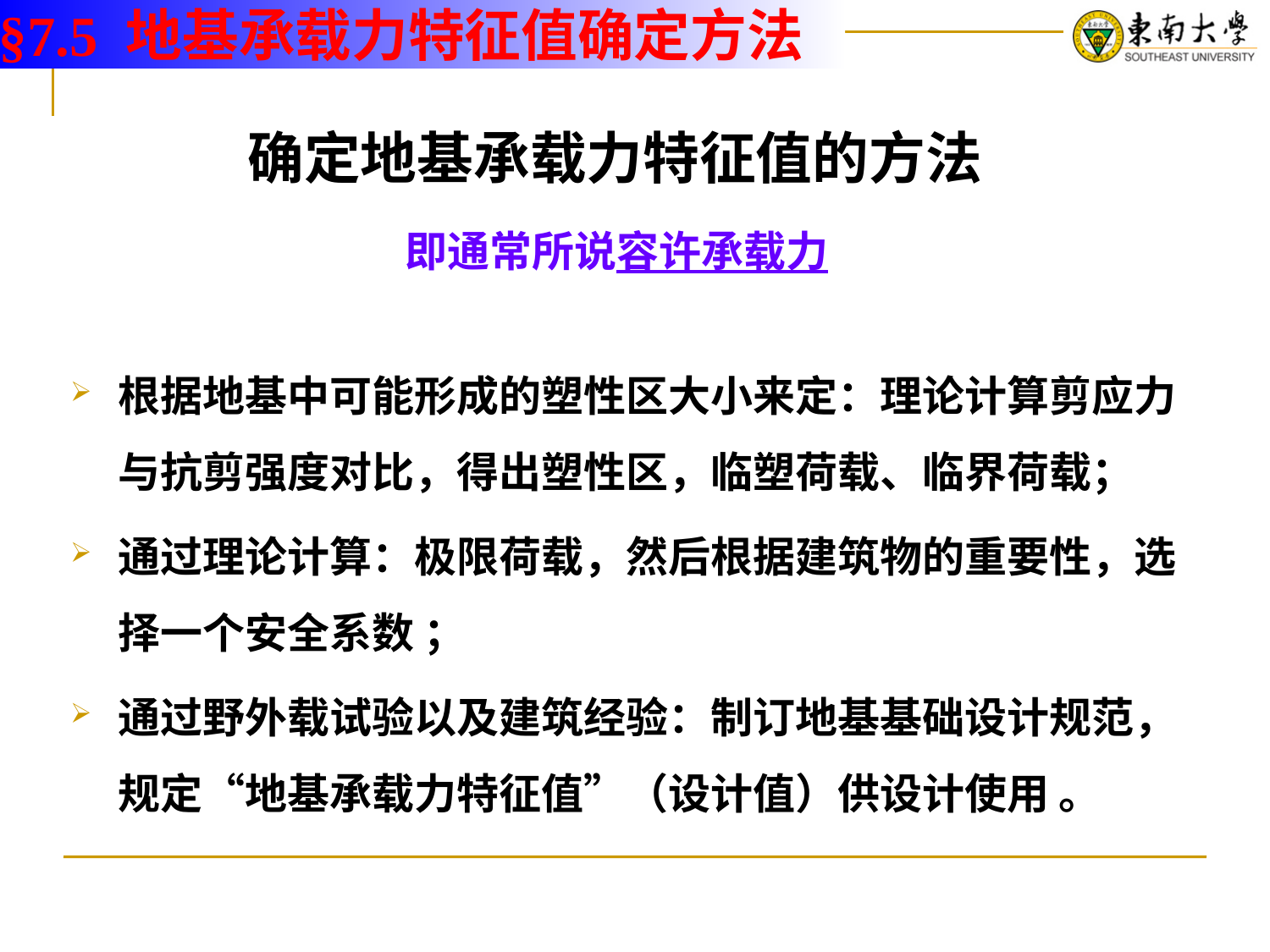

§7.5 地基承载力特征值确定方法
# 确定地基承载力特征值的方法
即通常所说容许承载力
根据地基中可能形成的塑性区大小来定：理论计算剪应力与抗剪强度对比，得出塑性区，临塑荷载、临界荷载；
通过理论计算：极限荷载，然后根据建筑物的重要性，选择一个安全系数 ；
通过野外载试验以及建筑经验：制订地基基础设计规范，规定“地基承载力特征值”（设计值）供设计使用 。
55